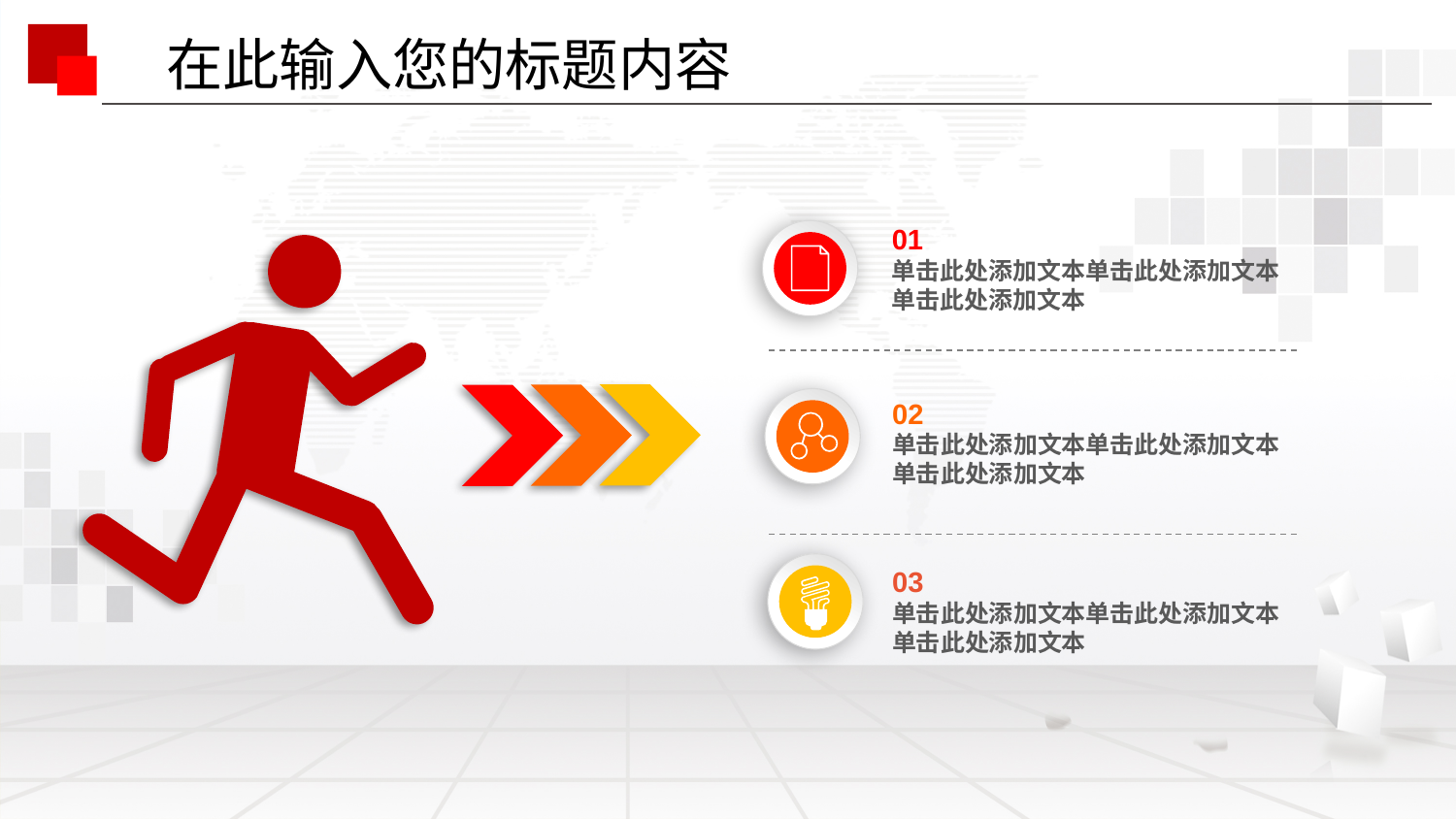

在此输入您的标题内容
01
单击此处添加文本单击此处添加文本
单击此处添加文本

02
单击此处添加文本单击此处添加文本
单击此处添加文本

03
单击此处添加文本单击此处添加文本
单击此处添加文本